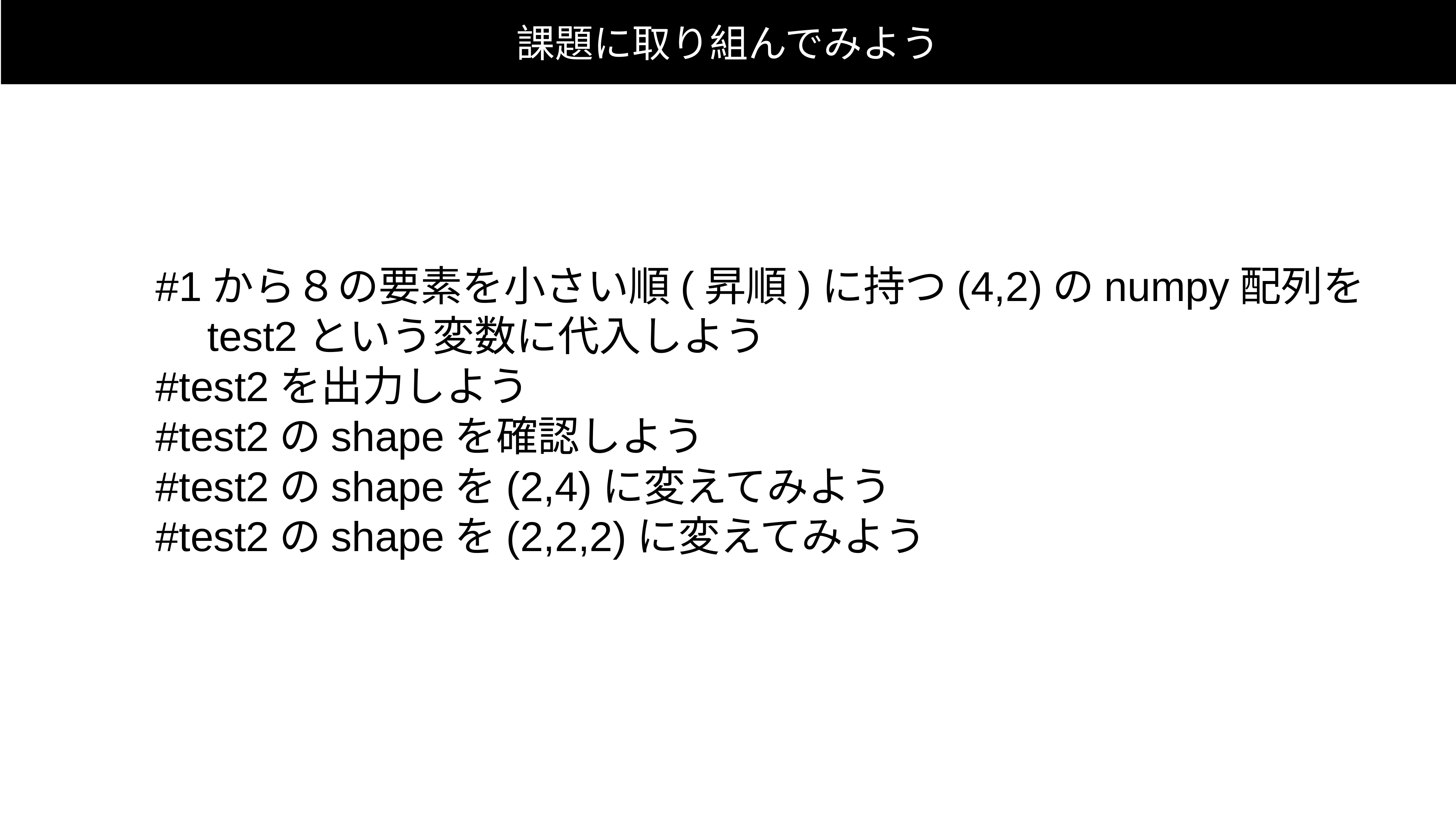

課題に取り組んでみよう
#1から８の要素を小さい順(昇順)に持つ(4,2)のnumpy配列を
　test2という変数に代入しよう
#test2を出力しよう
#test2のshapeを確認しよう
#test2のshapeを(2,4)に変えてみよう
#test2のshapeを(2,2,2)に変えてみよう